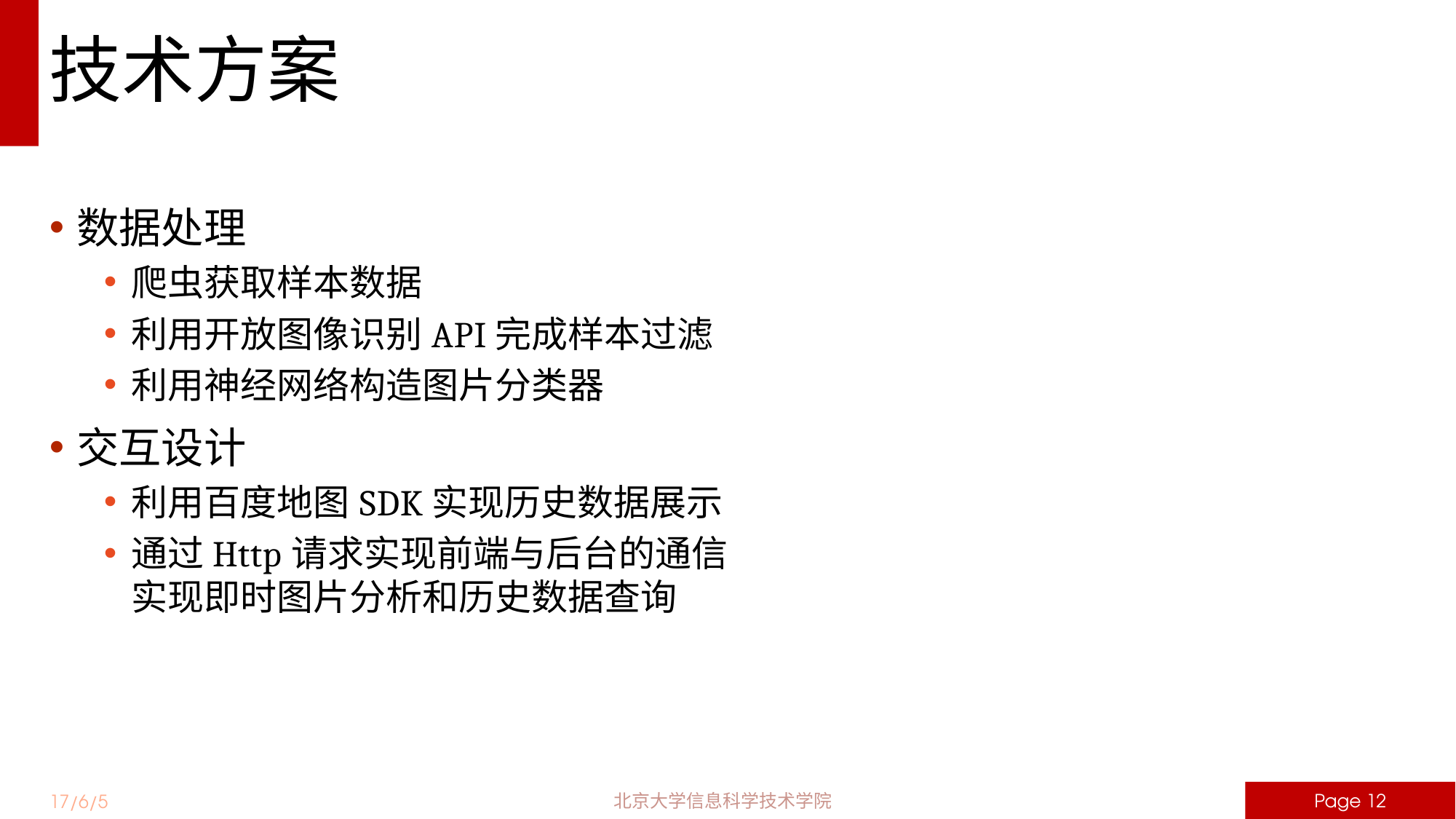

# 技术方案
数据处理
爬虫获取样本数据
利用开放图像识别API完成样本过滤
利用神经网络构造图片分类器
交互设计
利用百度地图SDK实现历史数据展示
通过Http请求实现前端与后台的通信
实现即时图片分析和历史数据查询

Page 12
北京大学信息科学技术学院
17/6/5